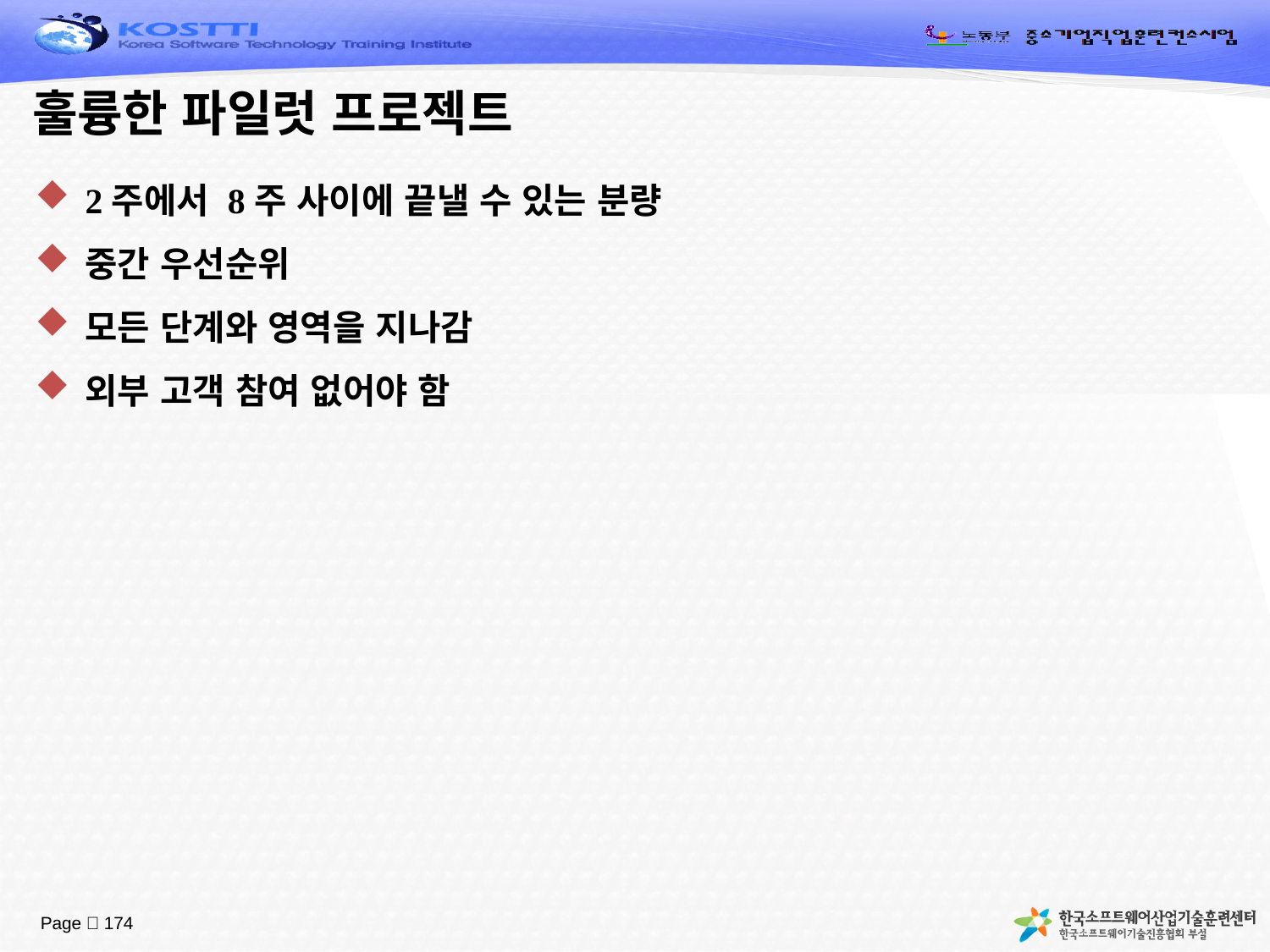

# 훌륭한 파일럿 프로젝트
2주에서 8주 사이에 끝낼 수 있는 분량
중간 우선순위
모든 단계와 영역을 지나감
외부 고객 참여 없어야 함